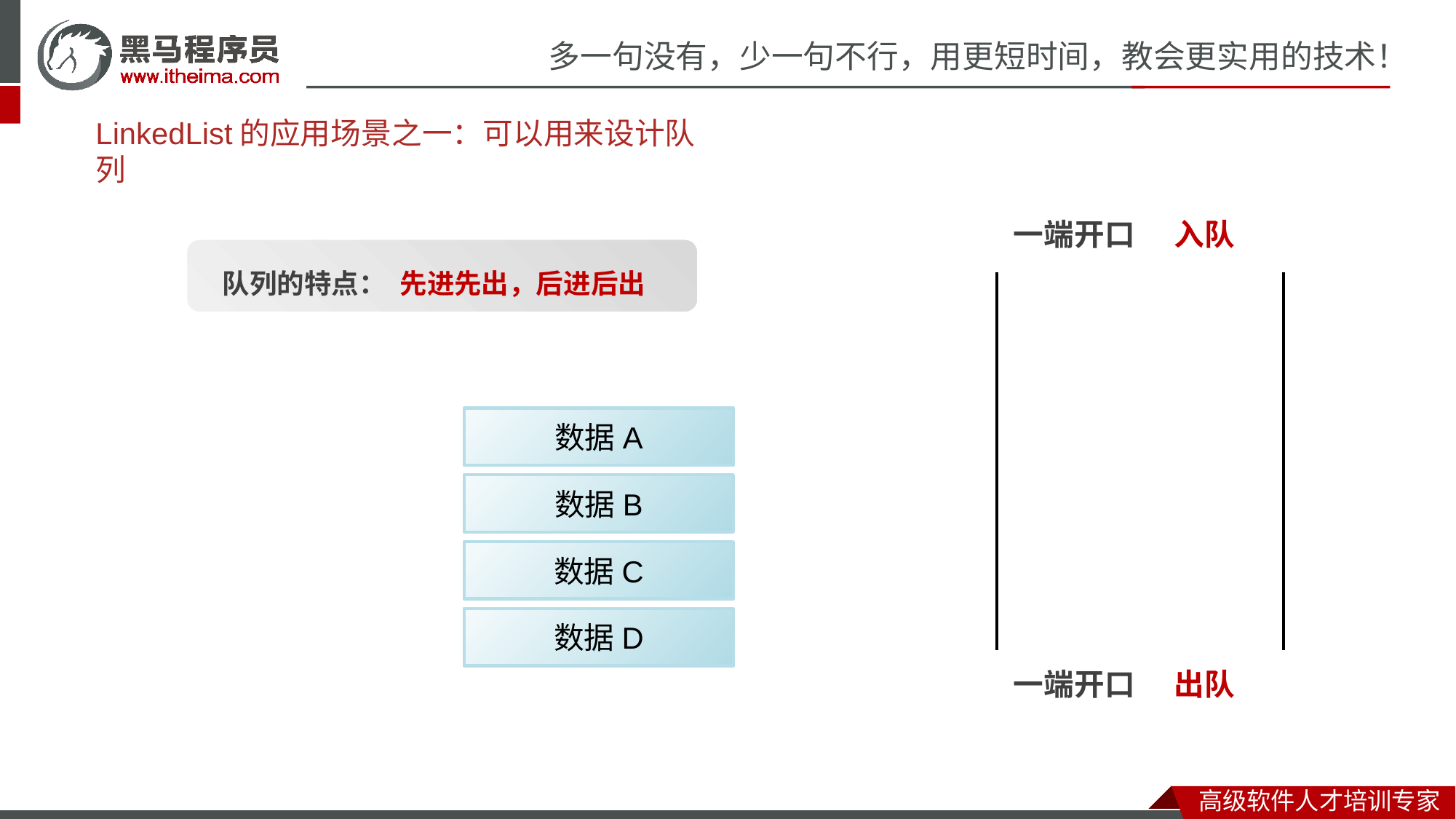

（栈）
# LinkedList的应用场景之一：可以用来设计队列
一端开口
入队

队列的特点：
先
进
先
出
，
后
进
后
出
数据A
数据B
数据C
数据D
出队
一端开口
栈内存

方法运行的时候进栈
执行完毕出栈